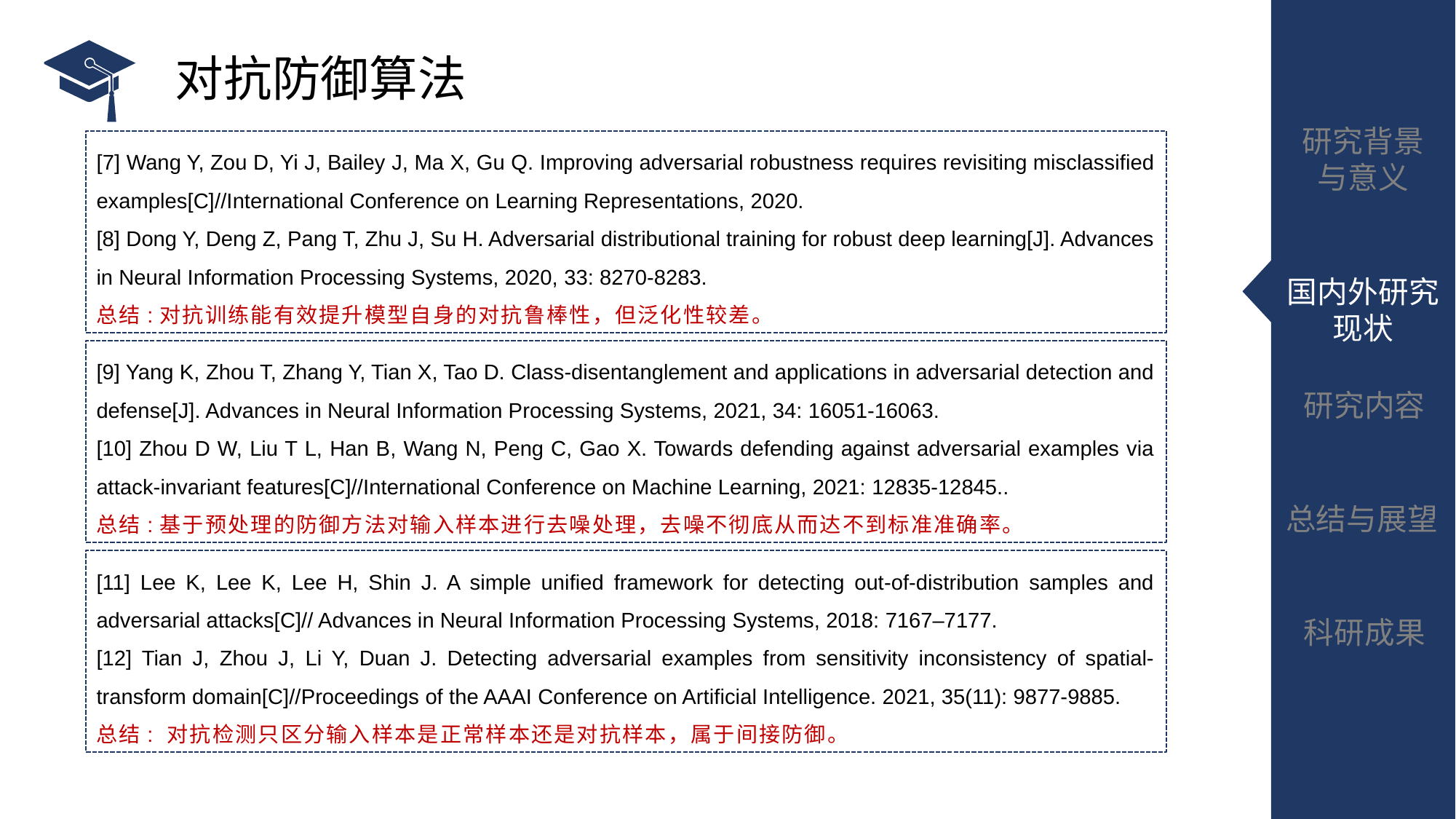

# 对抗防御算法
[7] Wang Y, Zou D, Yi J, Bailey J, Ma X, Gu Q. Improving adversarial robustness requires revisiting misclassified examples[C]//International Conference on Learning Representations, 2020.
[8] Dong Y, Deng Z, Pang T, Zhu J, Su H. Adversarial distributional training for robust deep learning[J]. Advances in Neural Information Processing Systems, 2020, 33: 8270-8283.
总结:对抗训练能有效提升模型自身的对抗鲁棒性，但泛化性较差。
[9] Yang K, Zhou T, Zhang Y, Tian X, Tao D. Class-disentanglement and applications in adversarial detection and defense[J]. Advances in Neural Information Processing Systems, 2021, 34: 16051-16063.
[10] Zhou D W, Liu T L, Han B, Wang N, Peng C, Gao X. Towards defending against adversarial examples via attack-invariant features[C]//International Conference on Machine Learning, 2021: 12835-12845..
总结:基于预处理的防御方法对输入样本进行去噪处理，去噪不彻底从而达不到标准准确率。
[11] Lee K, Lee K, Lee H, Shin J. A simple unified framework for detecting out-of-distribution samples and adversarial attacks[C]// Advances in Neural Information Processing Systems, 2018: 7167–7177.
[12] Tian J, Zhou J, Li Y, Duan J. Detecting adversarial examples from sensitivity inconsistency of spatial-transform domain[C]//Proceedings of the AAAI Conference on Artificial Intelligence. 2021, 35(11): 9877-9885.
总结: 对抗检测只区分输入样本是正常样本还是对抗样本，属于间接防御。